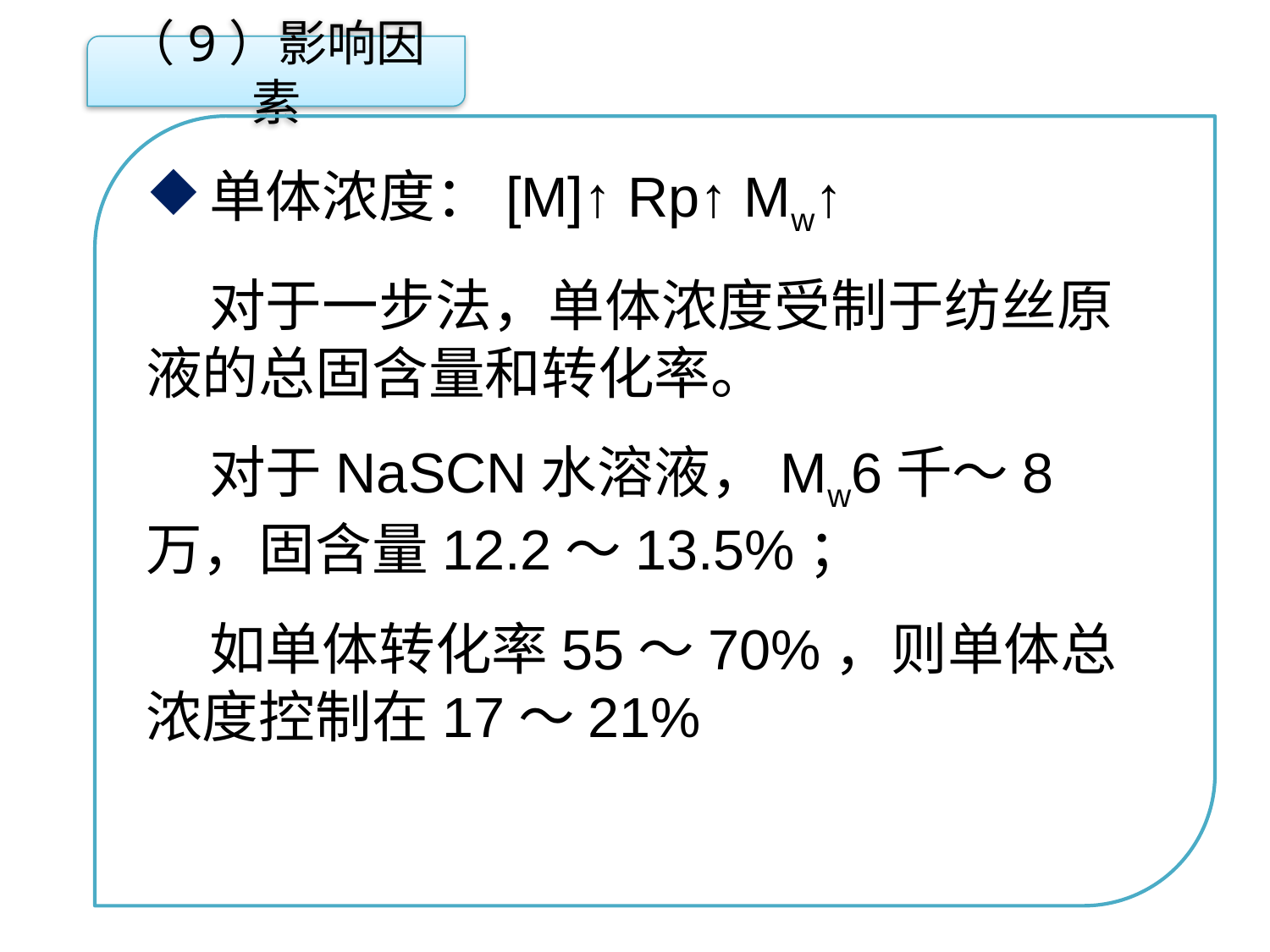

（9）影响因素
单体浓度：[M]↑ Rp↑ Mw↑
对于一步法，单体浓度受制于纺丝原液的总固含量和转化率。
对于NaSCN水溶液，Mw6千～8万，固含量12.2～13.5%；
如单体转化率55～70%，则单体总浓度控制在17～21%
点击添加文本
点击添加文本
点击添加文本
点击添加文本